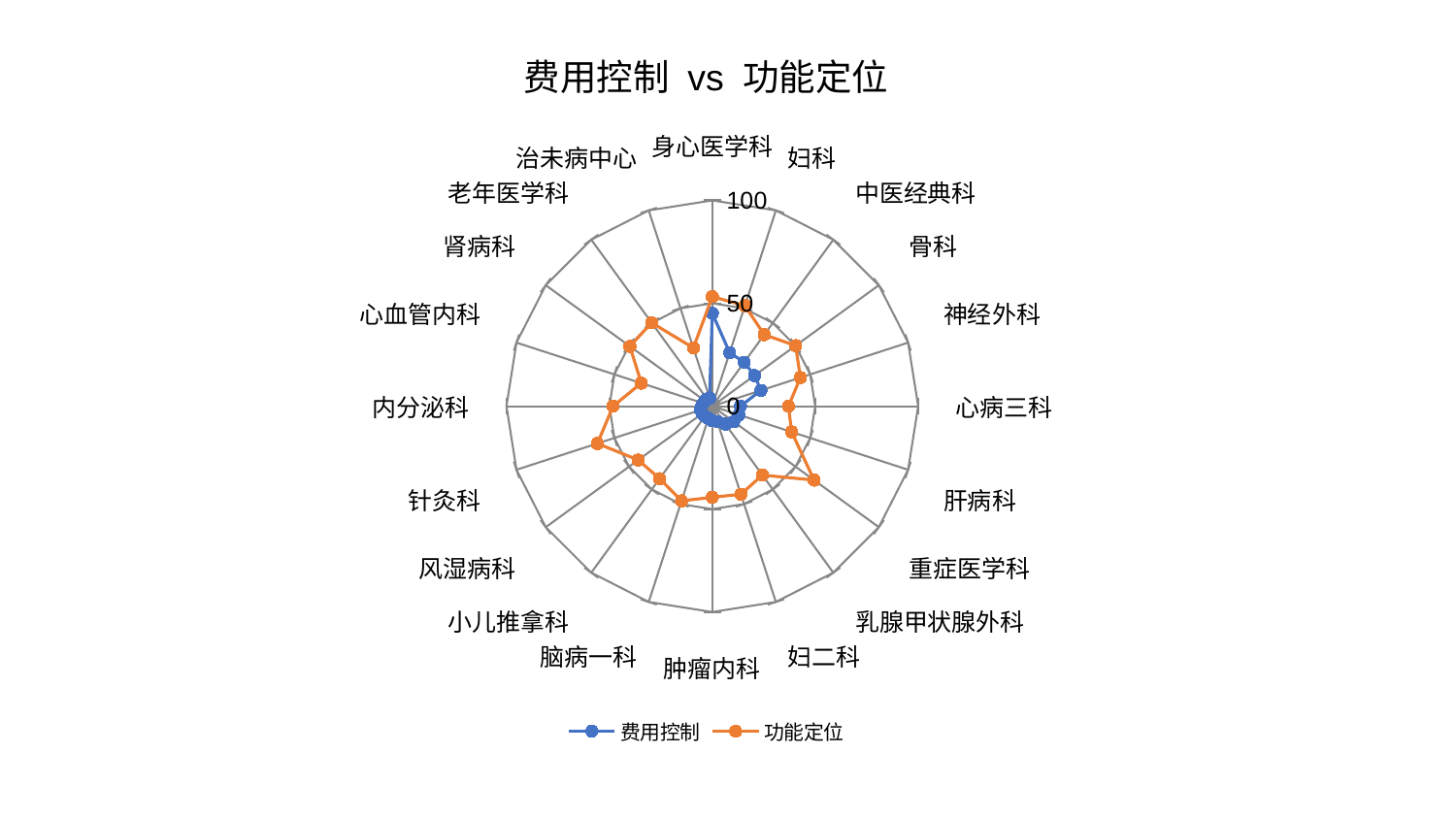

### Chart: 费用控制 vs 功能定位

| Category | 费用控制 | 功能定位 |
|---|---|---|
| 身心医学科 | 45.17629761421839 | 53.20622034091733 |
| 妇科 | 27.34434328679543 | 51.36300682062474 |
| 中医经典科 | 26.408670884189004 | 42.95471052262767 |
| 骨科 | 25.376960121205887 | 50.04954734599355 |
| 神经外科 | 24.83476614312212 | 44.99405461050214 |
| 心病三科 | 13.67336197035811 | 37.002941422787025 |
| 肝病科 | 13.573615917954216 | 40.5190081408877 |
| 重症医学科 | 12.8677991662287 | 61.121669492236144 |
| 乳腺甲状腺外科 | 10.805262853481763 | 41.37417935336764 |
| 妇二科 | 7.813692595024088 | 45.00328641438227 |
| 肿瘤内科 | 7.0141751322015855 | 44.2669981198661 |
| 脑病一科 | 6.205825193457 | 48.368608897796996 |
| 小儿推拿科 | 6.151098068702409 | 43.53015183667154 |
| 风湿病科 | 6.097835619524662 | 44.51516149153193 |
| 针灸科 | 6.068621555145905 | 58.66533441480014 |
| 内分泌科 | 5.143312197418549 | 48.20364101747119 |
| 心血管内科 | 4.575179573503635 | 36.26278532660376 |
| 肾病科 | 4.4559766557978655 | 49.50329616465426 |
| 老年医学科 | 4.388363427500371 | 50.11219038708567 |
| 治未病中心 | 4.1505047330107985 | 29.81277578317994 |
43